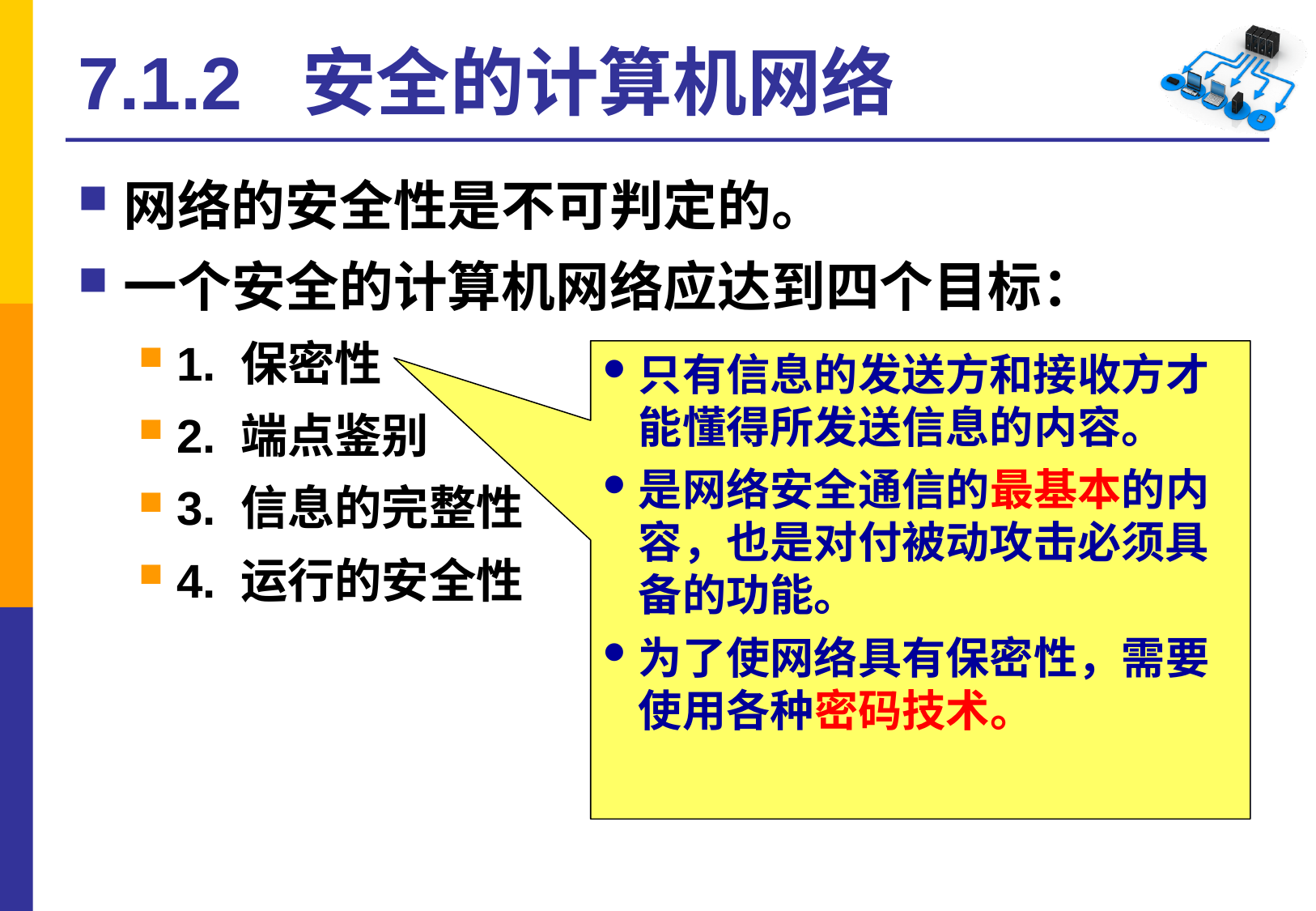

# 7.1.2  安全的计算机网络
网络的安全性是不可判定的。
一个安全的计算机网络应达到四个目标：
1. 保密性
2. 端点鉴别
3. 信息的完整性
4. 运行的安全性
只有信息的发送方和接收方才能懂得所发送信息的内容。
是网络安全通信的最基本的内容，也是对付被动攻击必须具备的功能。
为了使网络具有保密性，需要使用各种密码技术。